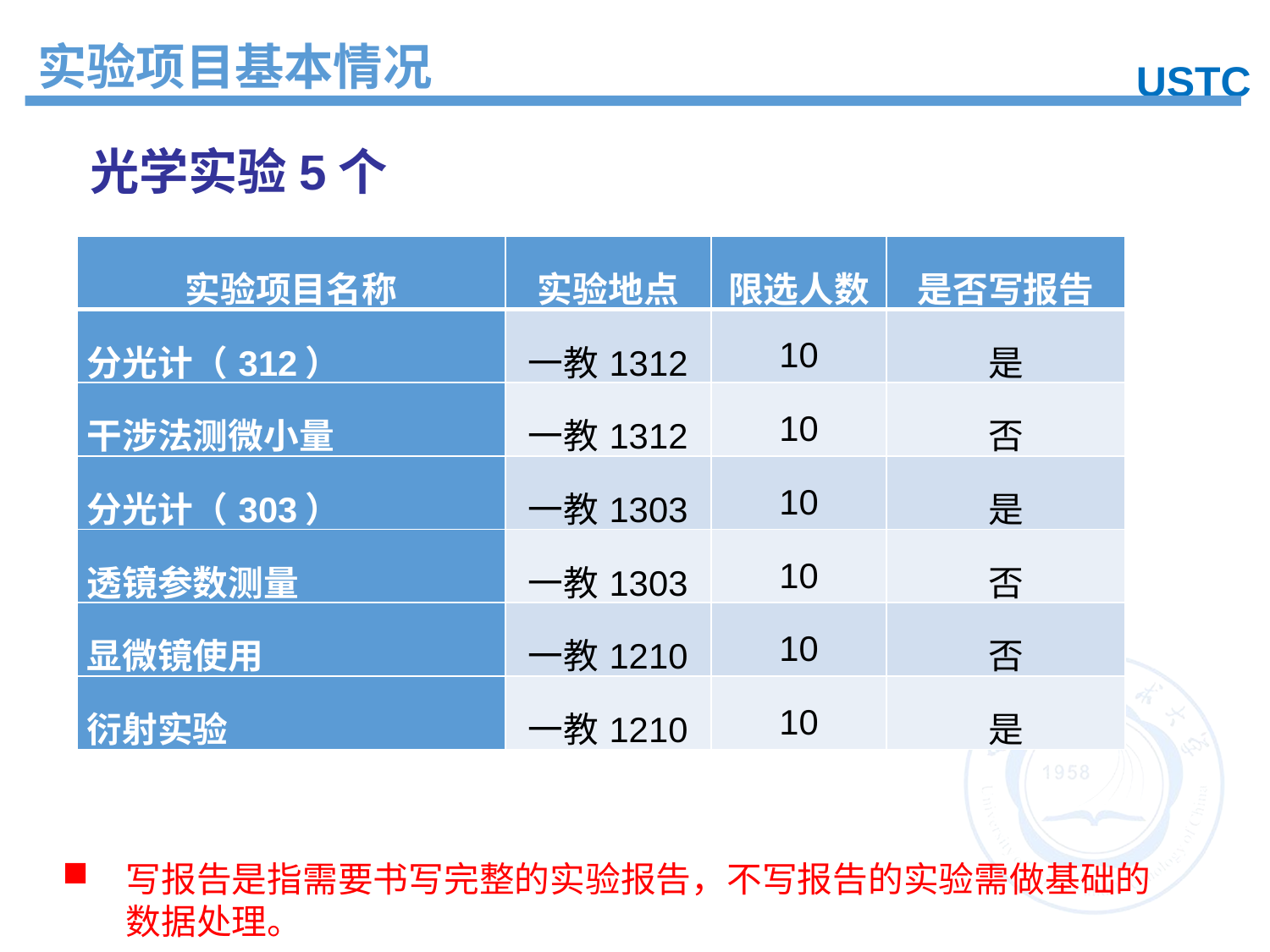

实验项目基本情况
USTC

光学实验5个
| 实验项目名称 | 实验地点 | 限选人数 | 是否写报告 |
| --- | --- | --- | --- |
| 分光计（312） | 一教1312 | 10 | 是 |
| 干涉法测微小量 | 一教1312 | 10 | 否 |
| 分光计（303） | 一教1303 | 10 | 是 |
| 透镜参数测量 | 一教1303 | 10 | 否 |
| 显微镜使用 | 一教1210 | 10 | 否 |
| 衍射实验 | 一教1210 | 10 | 是 |
写报告是指需要书写完整的实验报告，不写报告的实验需做基础的数据处理。